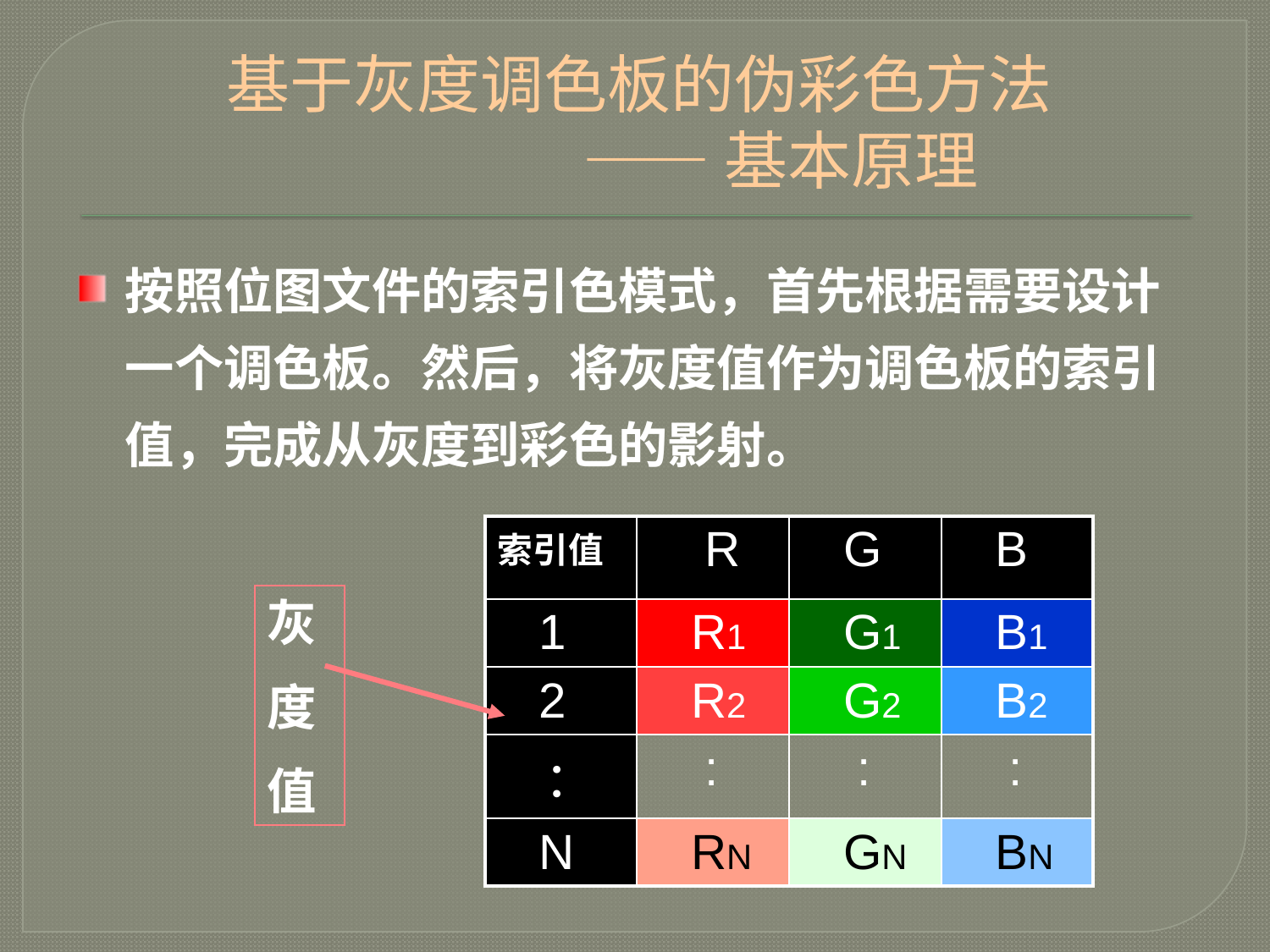

# 基于灰度调色板的伪彩色方法 —— 基本原理
按照位图文件的索引色模式，首先根据需要设计一个调色板。然后，将灰度值作为调色板的索引值，完成从灰度到彩色的影射。
| 索引值 | R | G | B |
| --- | --- | --- | --- |
| 1 | R1 | G1 | B1 |
| 2 | R2 | G2 | B2 |
| ： | : | : | : |
| N | RN | GN | BN |
灰
度
值